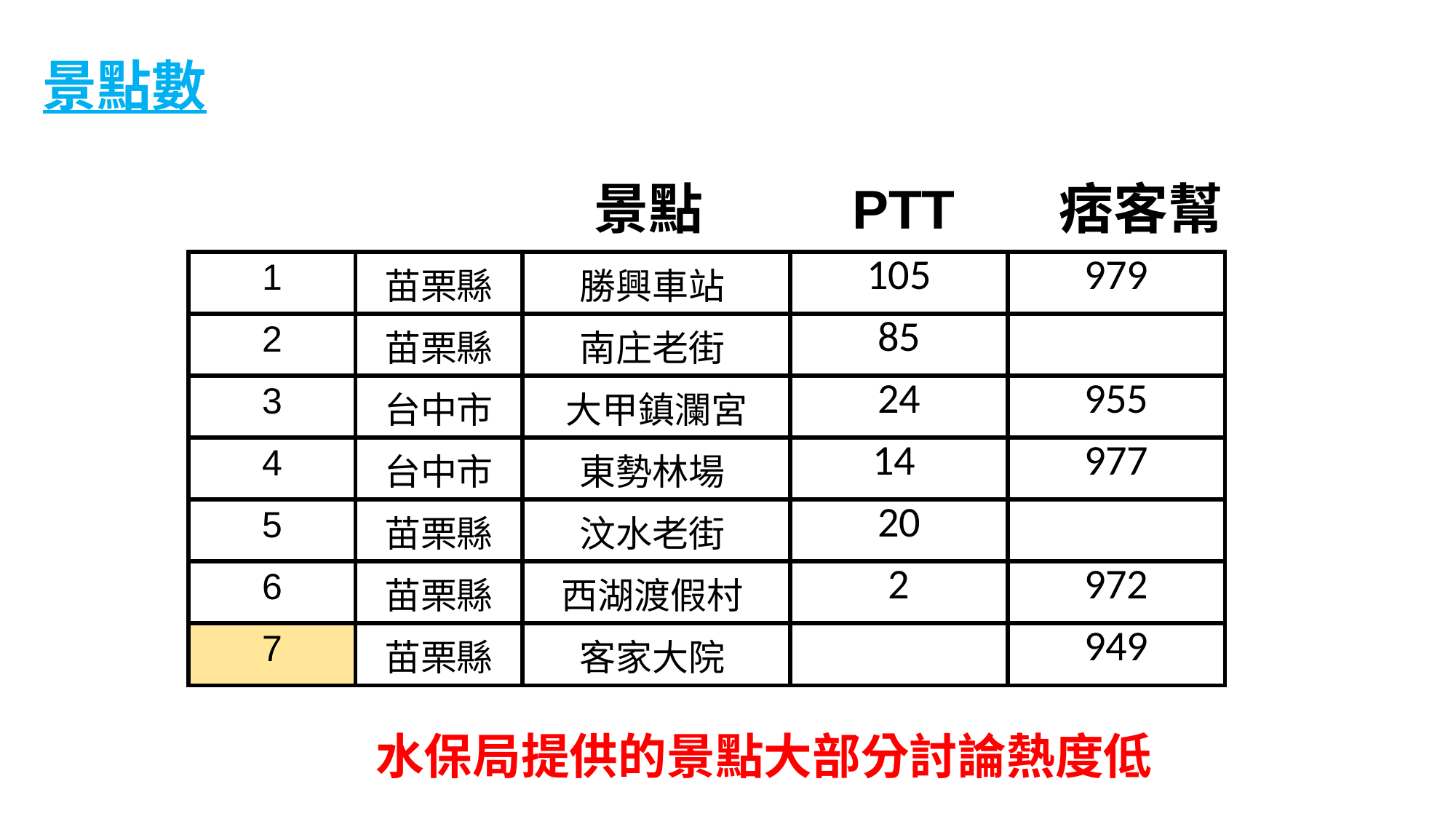

景點數

景點           PTT      痞客幫
| 1 | 苗栗縣 | 勝興車站 | 105 | 979 |
| --- | --- | --- | --- | --- |
| 2 | 苗栗縣 | 南庄老街 | 85 |  |
| 3 | 台中市 | 大甲鎮瀾宮 | 24 | 955 |
| 4 | 台中市 | 東勢林場 | 14 | 977 |
| 5 | 苗栗縣 | 汶水老街 | 20 |  |
| 6 | 苗栗縣 | 西湖渡假村 | 2 | 972 |
| 7 | 苗栗縣 | 客家大院 |  | 949 |
水保局提供的景點大部分討論熱度低